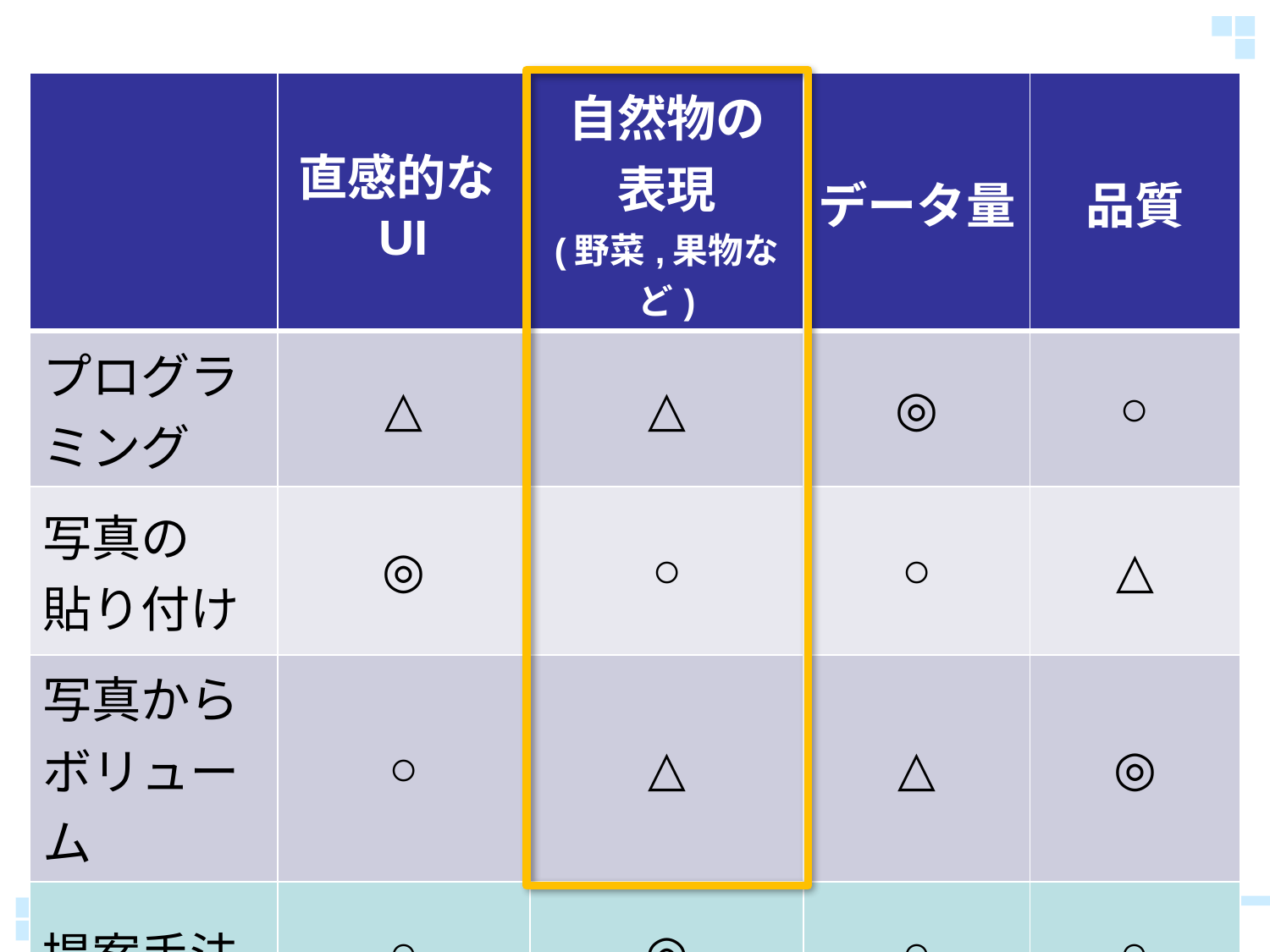

|  | 直感的なUI | 自然物の 表現 (野菜,果物など) | データ量 | 品質 |
| --- | --- | --- | --- | --- |
| プログラミング | △ | △ | ◎ | ○ |
| 写真の 貼り付け | ◎ | ○ | ○ | △ |
| 写真からボリューム | ○ | △ | △ | ◎ |
| 提案手法 | ○ | ◎ | ○ | ○ |